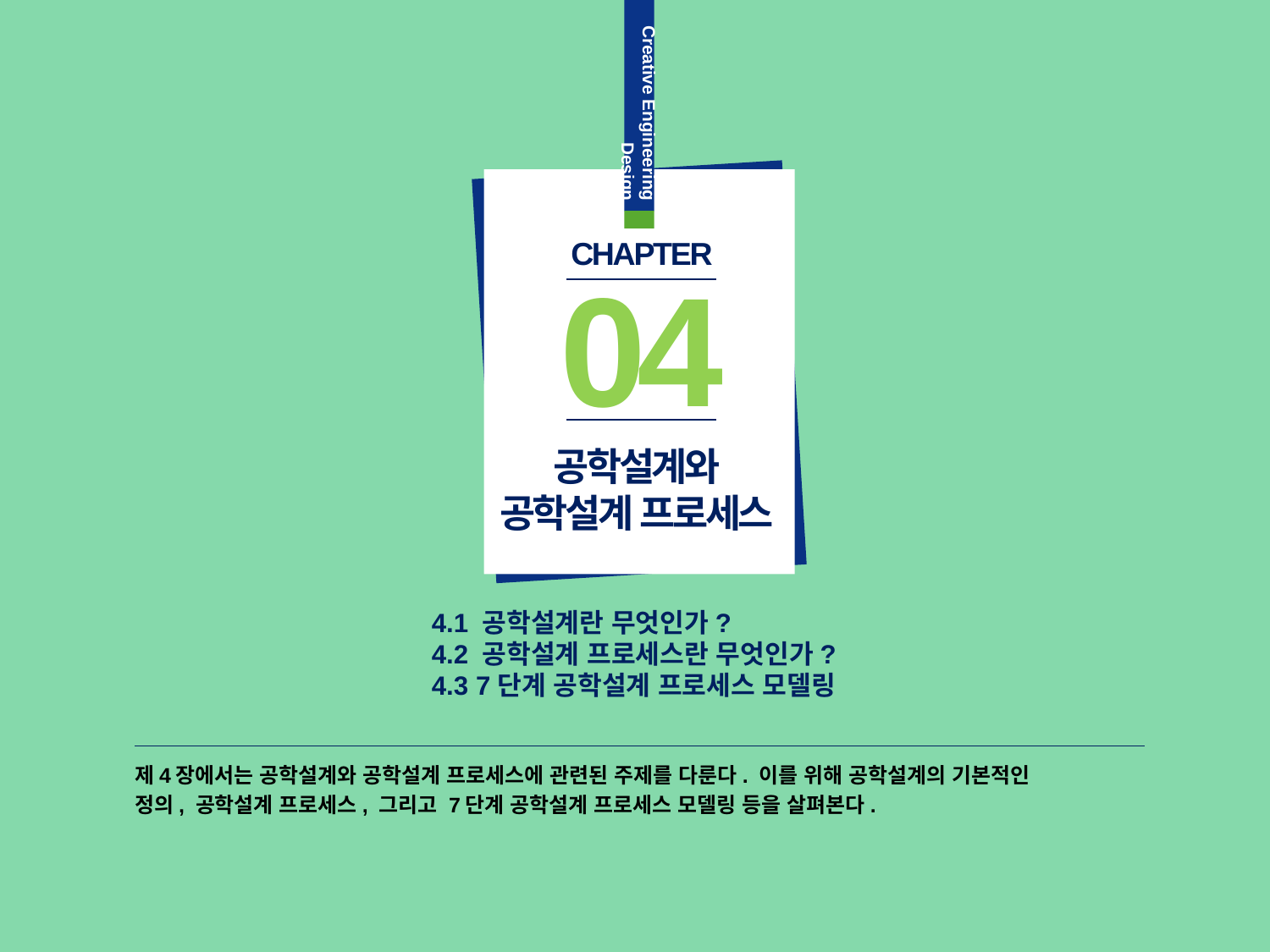

CHAPTER
04
공학설계와
공학설계 프로세스
4.1 공학설계란 무엇인가?
4.2 공학설계 프로세스란 무엇인가?
4.3 7단계 공학설계 프로세스 모델링
제4장에서는 공학설계와 공학설계 프로세스에 관련된 주제를 다룬다. 이를 위해 공학설계의 기본적인
정의, 공학설계 프로세스, 그리고 7단계 공학설계 프로세스 모델링 등을 살펴본다.